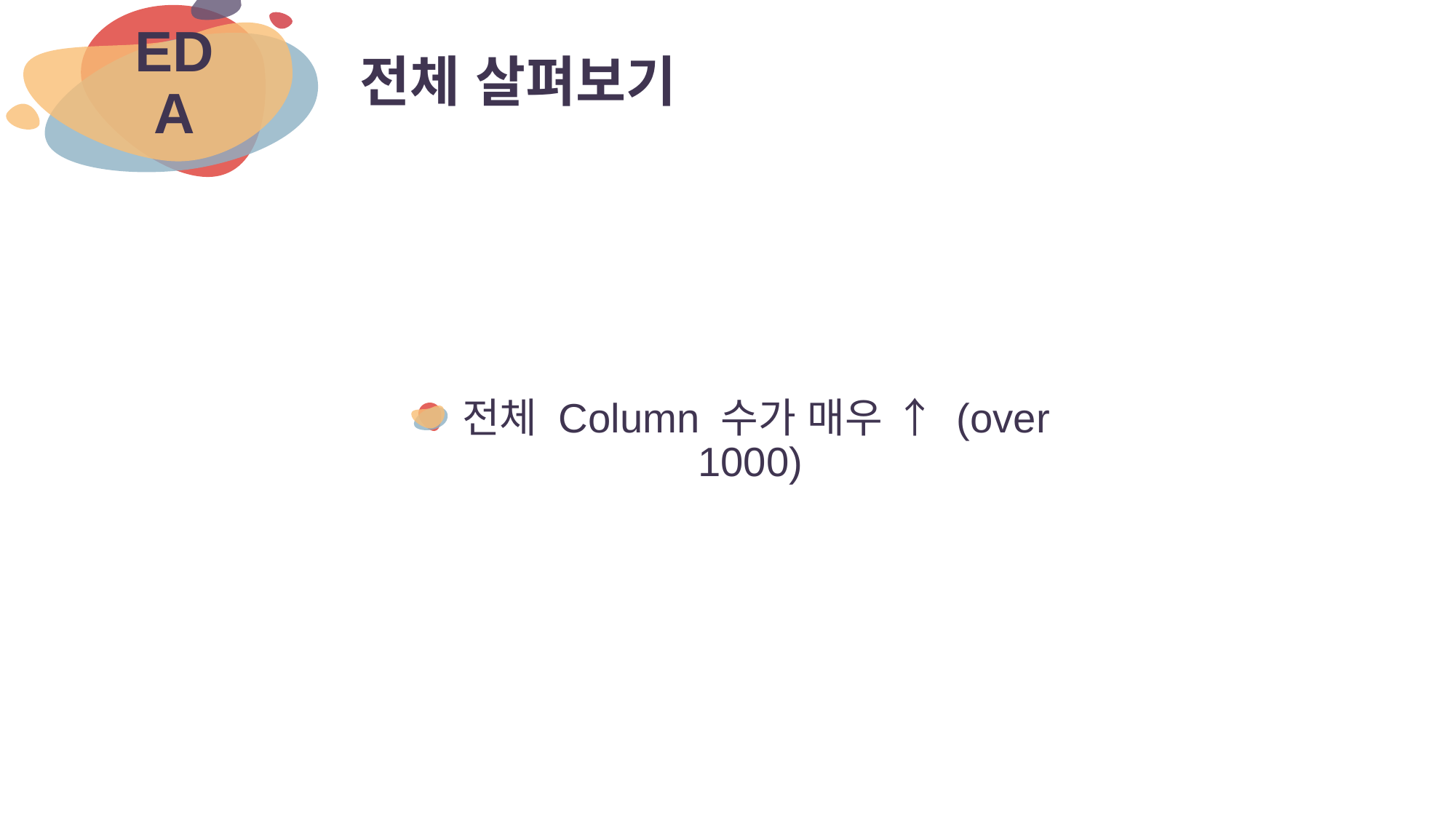

# 전체 살펴보기
EDA

전체 Column 수가 매우 ↑ (over 1000)